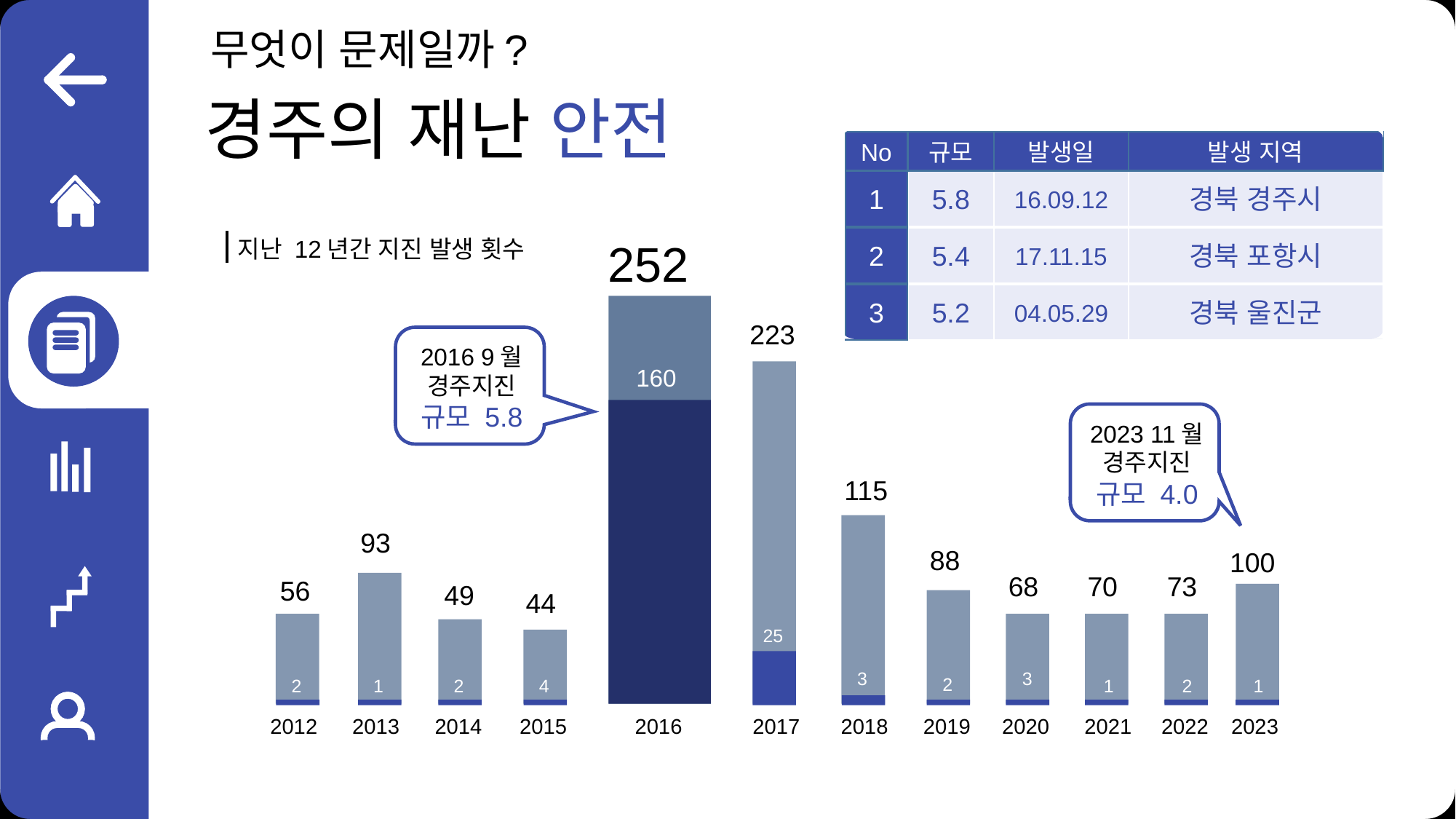

무엇이 문제일까?

경주의 재난 안전

No
규모
발생일
발생 지역
1
5.8
16.09.12
경북 경주시
2
5.4
17.11.15
경북 포항시
3
5.2
04.05.29
경북 울진군

252
지난 12년간 지진 발생 횟수

223

2016 9월
경주지진
규모 5.8
160

2023 11월
경주지진
규모 4.0

115

93
88
100

68
70
73
56
49

44

25

3
3
2
2
1
2
4
1
2
1

2012
2013
2014
2015
2016
2017
2018
2019
2020
2021
2022
2023